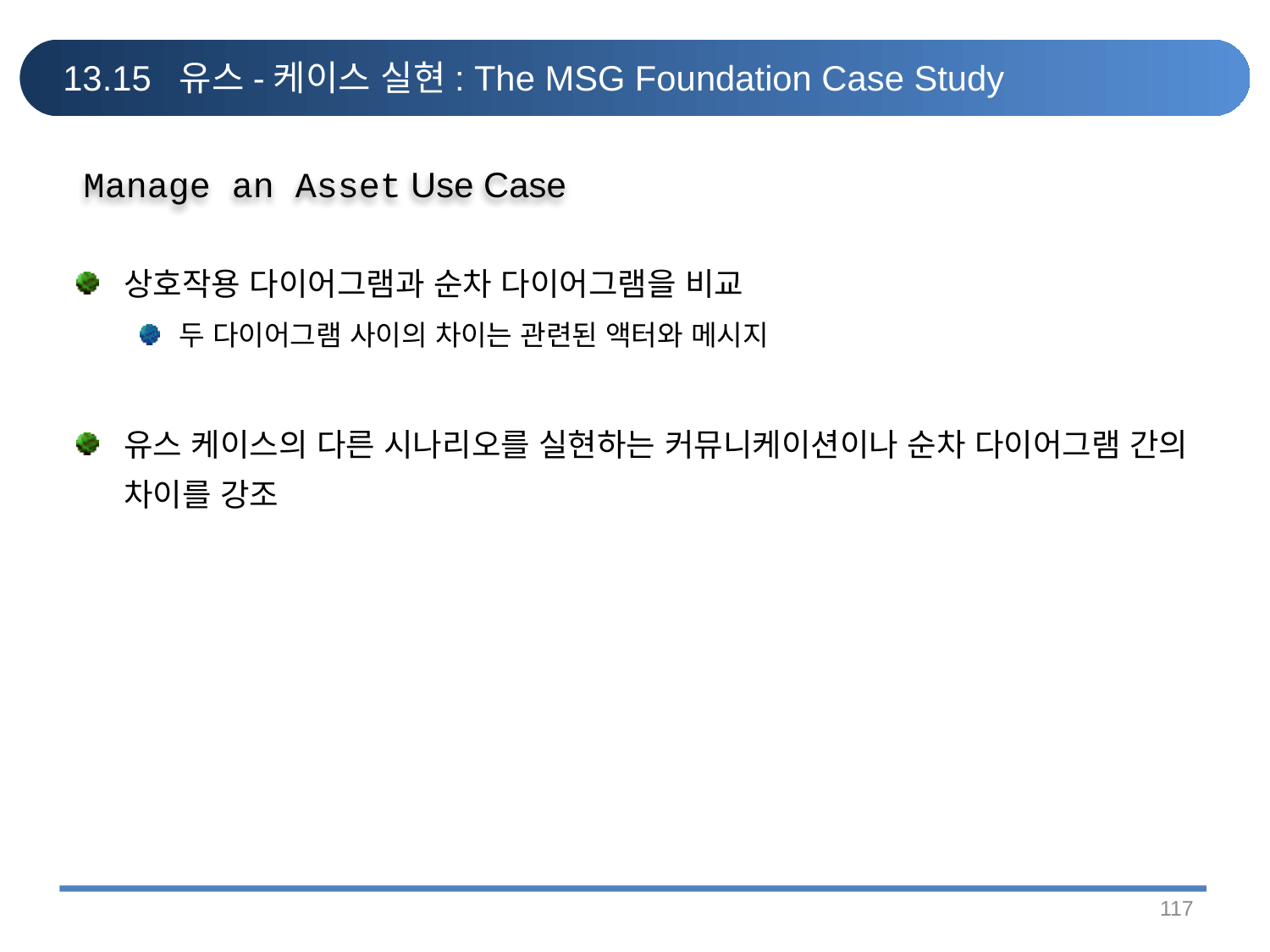

# 13.15  유스-케이스 실현: The MSG Foundation Case Study
Manage an Asset Use Case
상호작용 다이어그램과 순차 다이어그램을 비교
두 다이어그램 사이의 차이는 관련된 액터와 메시지

유스 케이스의 다른 시나리오를 실현하는 커뮤니케이션이나 순차 다이어그램 간의 차이를 강조
117